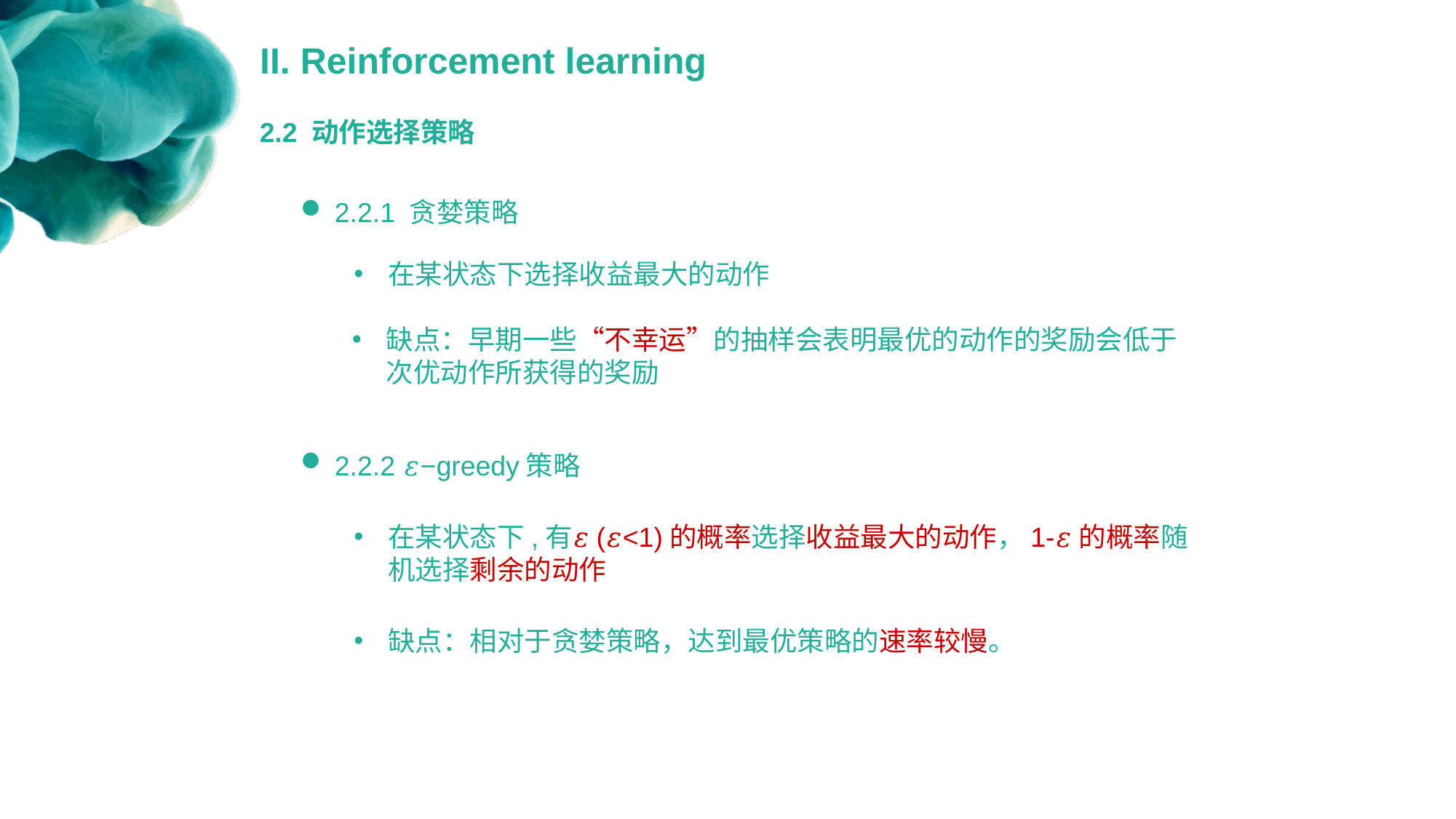

II. Reinforcement learning
2.2 动作选择策略
2.2.1 贪婪策略
在某状态下选择收益最大的动作
缺点：早期一些“不幸运”的抽样会表明最优的动作的奖励会低于次优动作所获得的奖励
2.2.2 𝜀−greedy策略
在某状态下,有𝜀(𝜀<1)的概率选择收益最大的动作，1-𝜀的概率随机选择剩余的动作
缺点：相对于贪婪策略，达到最优策略的速率较慢。